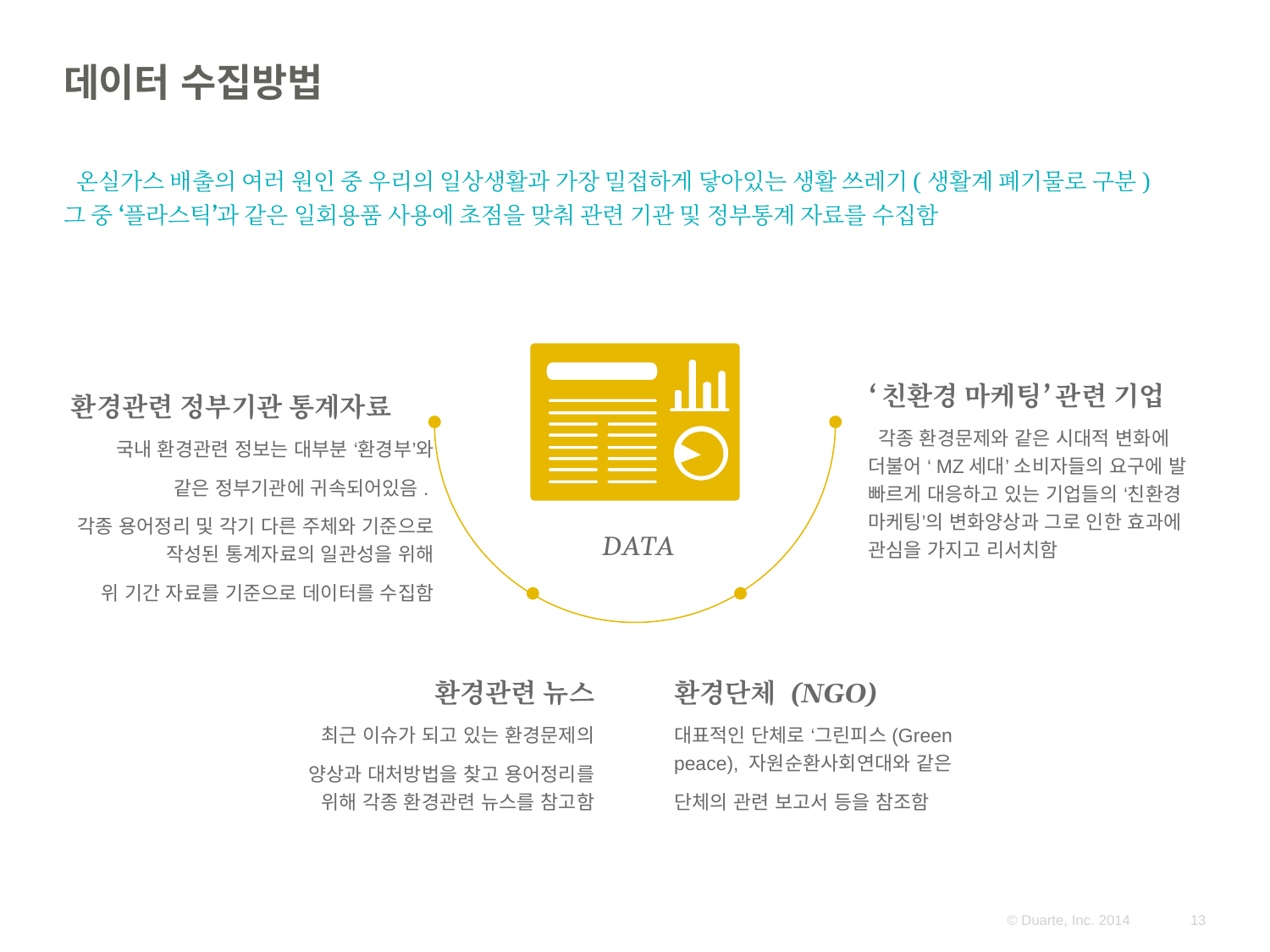

# 데이터 수집방법
 온실가스 배출의 여러 원인 중 우리의 일상생활과 가장 밀접하게 닿아있는 생활 쓰레기(생활계 폐기물로 구분)
그 중 ‘플라스틱’과 같은 일회용품 사용에 초점을 맞춰 관련 기관 및 정부통계 자료를 수집함

‘친환경 마케팅’ 관련 기업
 각종 환경문제와 같은 시대적 변화에 더불어 ‘MZ세대’ 소비자들의 요구에 발 빠르게 대응하고 있는 기업들의 ‘친환경 마케팅’의 변화양상과 그로 인한 효과에 관심을 가지고 리서치함
   환경관련 정부기관 통계자료
국내 환경관련 정보는 대부분 ‘환경부’와
같은 정부기관에 귀속되어있음.
각종 용어정리 및 각기 다른 주체와 기준으로 작성된 통계자료의 일관성을 위해
위 기간 자료를 기준으로 데이터를 수집함

DATA

환경관련 뉴스
최근 이슈가 되고 있는 환경문제의
양상과 대처방법을 찾고 용어정리를 위해 각종 환경관련 뉴스를 참고함
환경단체 (NGO)
대표적인 단체로 ‘그린피스(Green peace), 자원순환사회연대와 같은
단체의 관련 보고서 등을 참조함